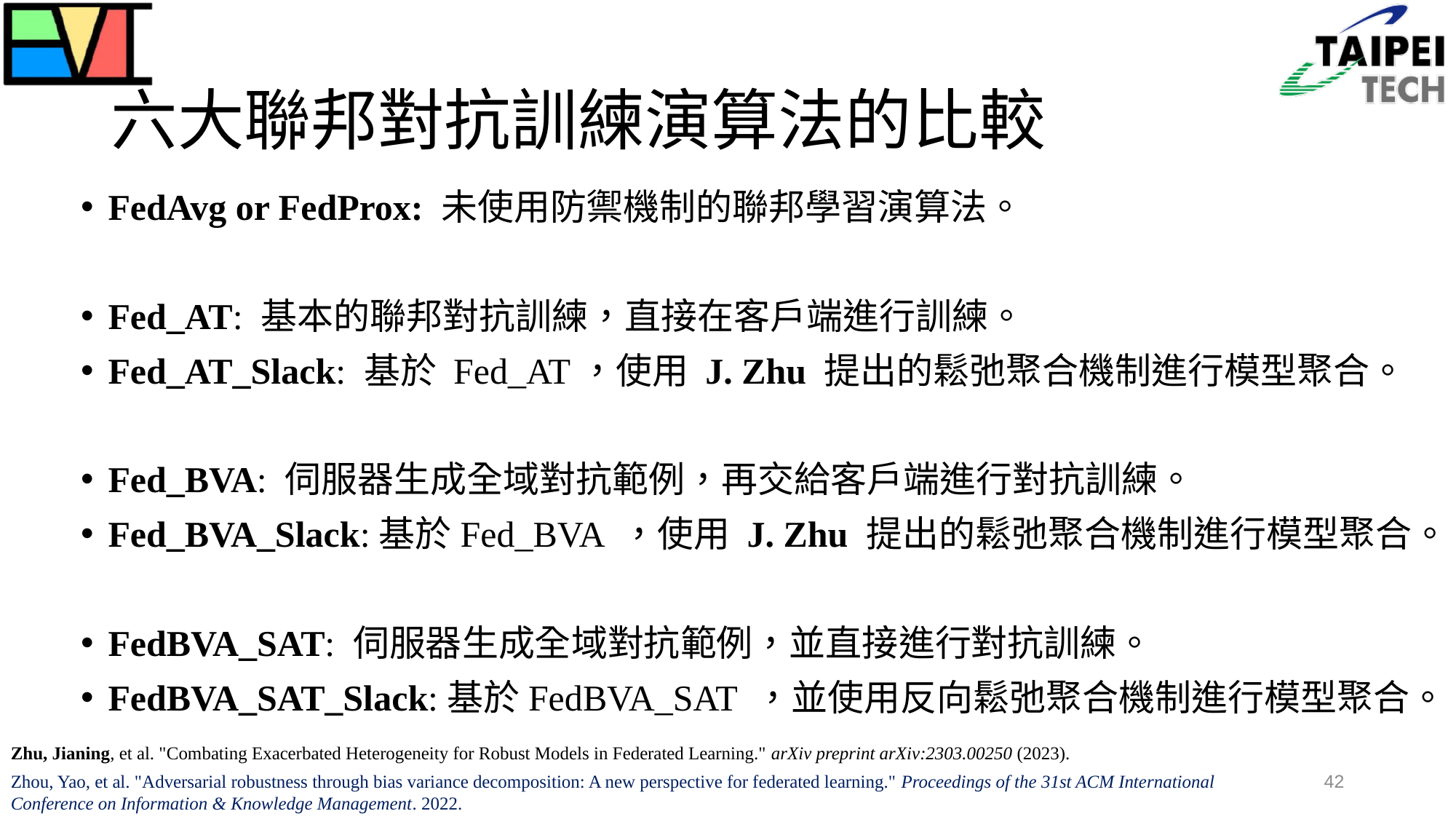

# 六大聯邦對抗訓練演算法的比較
FedAvg or FedProx: 未使用防禦機制的聯邦學習演算法。

Fed_AT: 基本的聯邦對抗訓練，直接在客戶端進行訓練。
Fed_AT_Slack: 基於 Fed_AT，使用 J. Zhu 提出的鬆弛聚合機制進行模型聚合。

Fed_BVA: 伺服器生成全域對抗範例，再交給客戶端進行對抗訓練。
Fed_BVA_Slack:基於Fed_BVA ，使用 J. Zhu 提出的鬆弛聚合機制進行模型聚合。

FedBVA_SAT: 伺服器生成全域對抗範例，並直接進行對抗訓練。
FedBVA_SAT_Slack:基於FedBVA_SAT ，並使用反向鬆弛聚合機制進行模型聚合。

Zhu, Jianing, et al. "Combating Exacerbated Heterogeneity for Robust Models in Federated Learning." arXiv preprint arXiv:2303.00250 (2023).
42
Zhou, Yao, et al. "Adversarial robustness through bias variance decomposition: A new perspective for federated learning." Proceedings of the 31st ACM International Conference on Information & Knowledge Management. 2022.